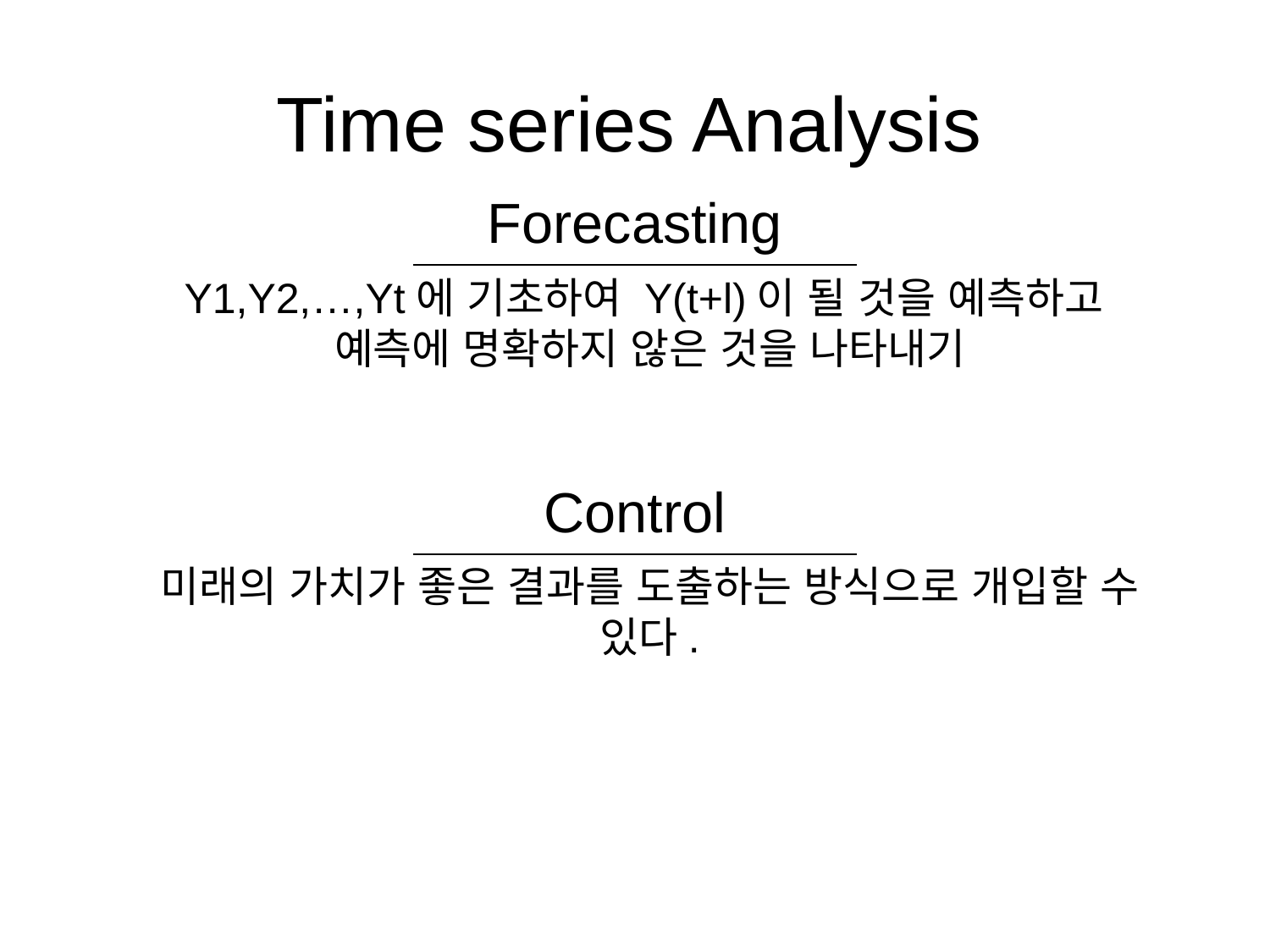

# Time series Analysis
Forecasting
Y1,Y2,…,Yt에 기초하여 Y(t+l)이 될 것을 예측하고
예측에 명확하지 않은 것을 나타내기
Control
미래의 가치가 좋은 결과를 도출하는 방식으로 개입할 수 있다.